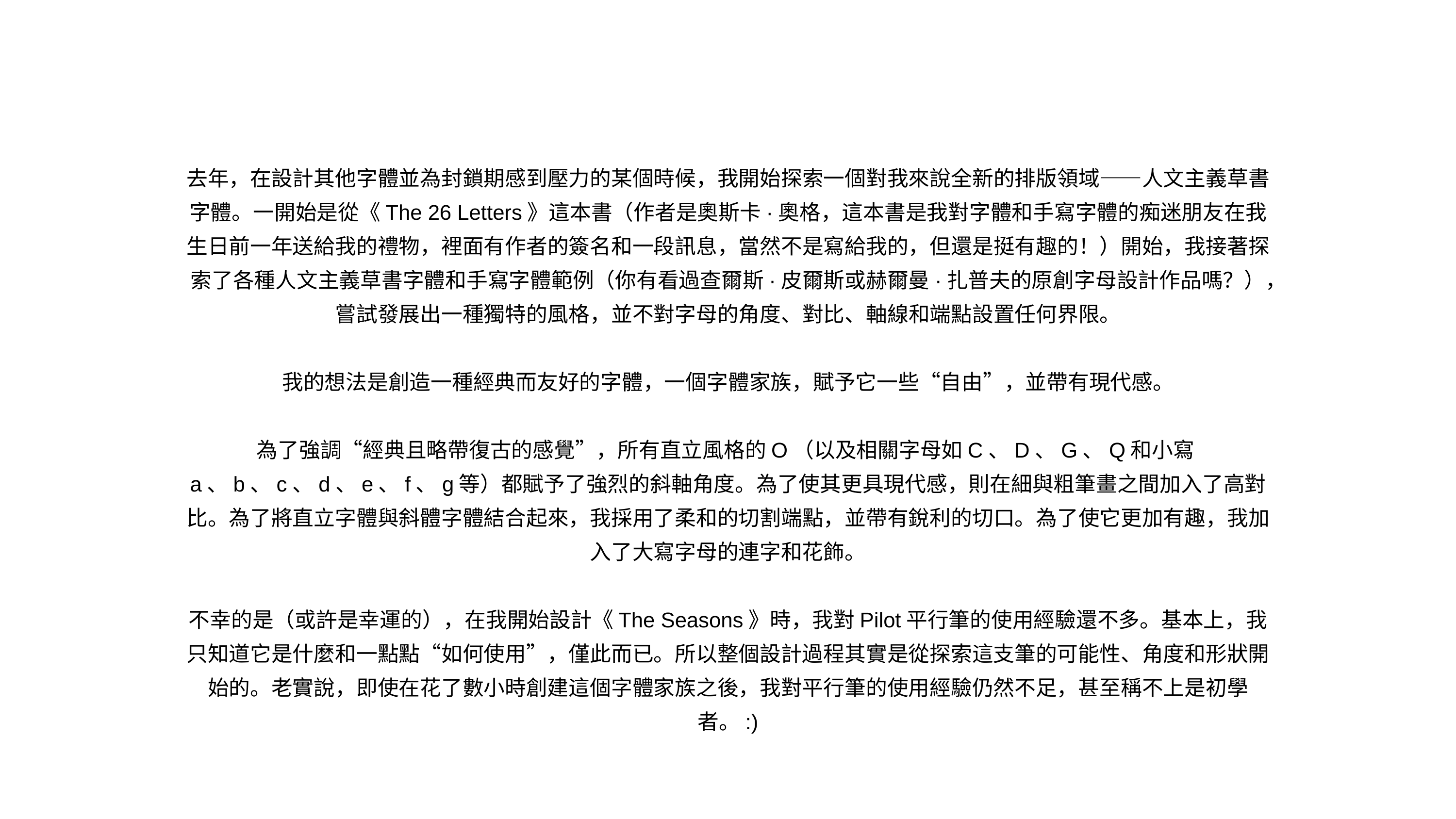

去年，在設計其他字體並為封鎖期感到壓力的某個時候，我開始探索一個對我來說全新的排版領域——人文主義草書字體。一開始是從《The 26 Letters》這本書（作者是奧斯卡·奧格，這本書是我對字體和手寫字體的痴迷朋友在我生日前一年送給我的禮物，裡面有作者的簽名和一段訊息，當然不是寫給我的，但還是挺有趣的！）開始，我接著探索了各種人文主義草書字體和手寫字體範例（你有看過查爾斯·皮爾斯或赫爾曼·扎普夫的原創字母設計作品嗎？），嘗試發展出一種獨特的風格，並不對字母的角度、對比、軸線和端點設置任何界限。

我的想法是創造一種經典而友好的字體，一個字體家族，賦予它一些“自由”，並帶有現代感。

為了強調“經典且略帶復古的感覺”，所有直立風格的O（以及相關字母如C、D、G、Q和小寫a、b、c、d、e、f、g等）都賦予了強烈的斜軸角度。為了使其更具現代感，則在細與粗筆畫之間加入了高對比。為了將直立字體與斜體字體結合起來，我採用了柔和的切割端點，並帶有銳利的切口。為了使它更加有趣，我加入了大寫字母的連字和花飾。

不幸的是（或許是幸運的），在我開始設計《The Seasons》時，我對Pilot平行筆的使用經驗還不多。基本上，我只知道它是什麼和一點點“如何使用”，僅此而已。所以整個設計過程其實是從探索這支筆的可能性、角度和形狀開始的。老實說，即使在花了數小時創建這個字體家族之後，我對平行筆的使用經驗仍然不足，甚至稱不上是初學者。:)